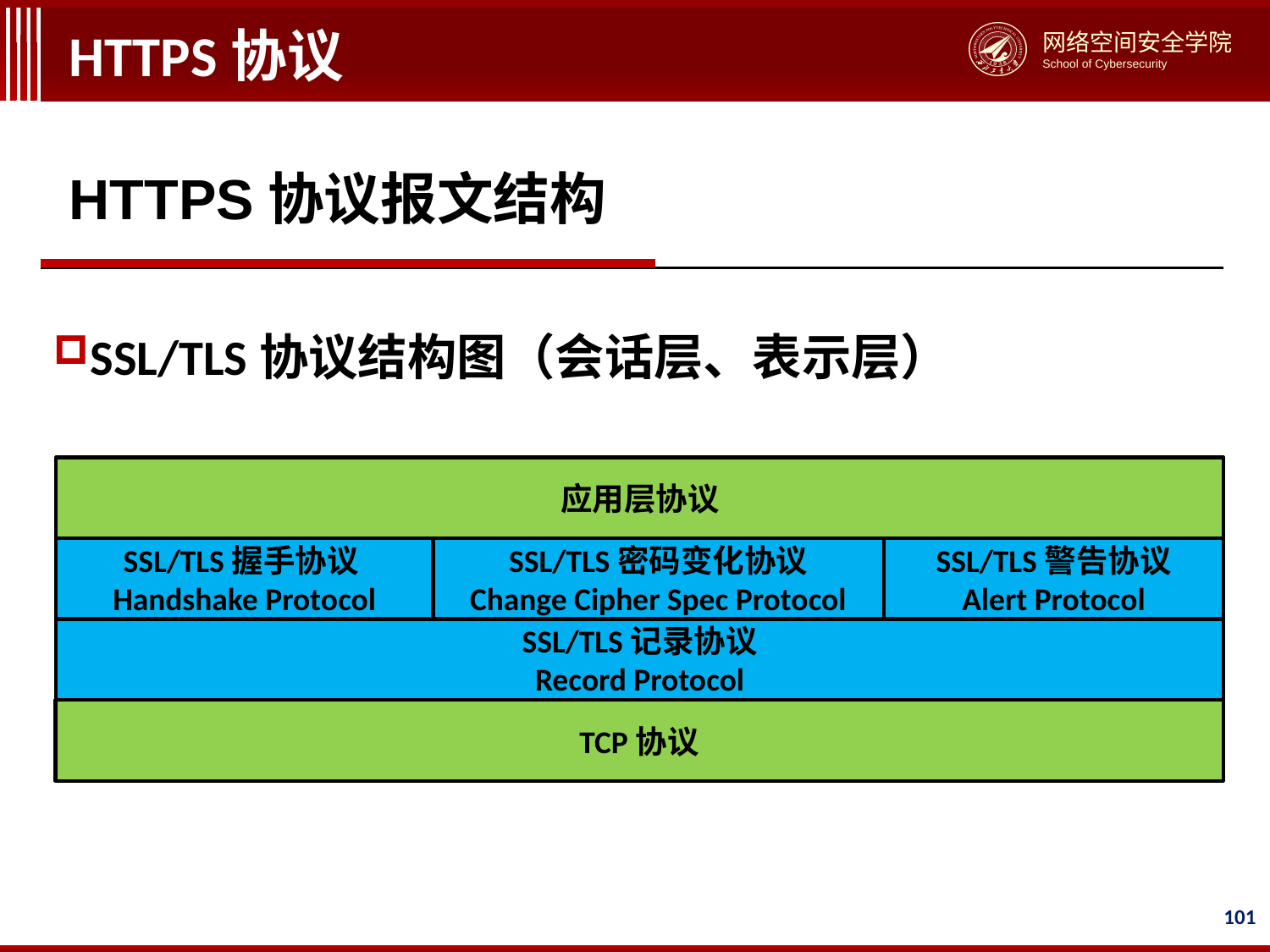

# HTTPS协议
HTTPS协议报文结构
SSL/TLS协议结构图（会话层、表示层）

应用层协议
SSL/TLS握手协议
Handshake Protocol
SSL/TLS密码变化协议
Change Cipher Spec Protocol
SSL/TLS警告协议
Alert Protocol
SSL/TLS记录协议
Record Protocol
TCP协议